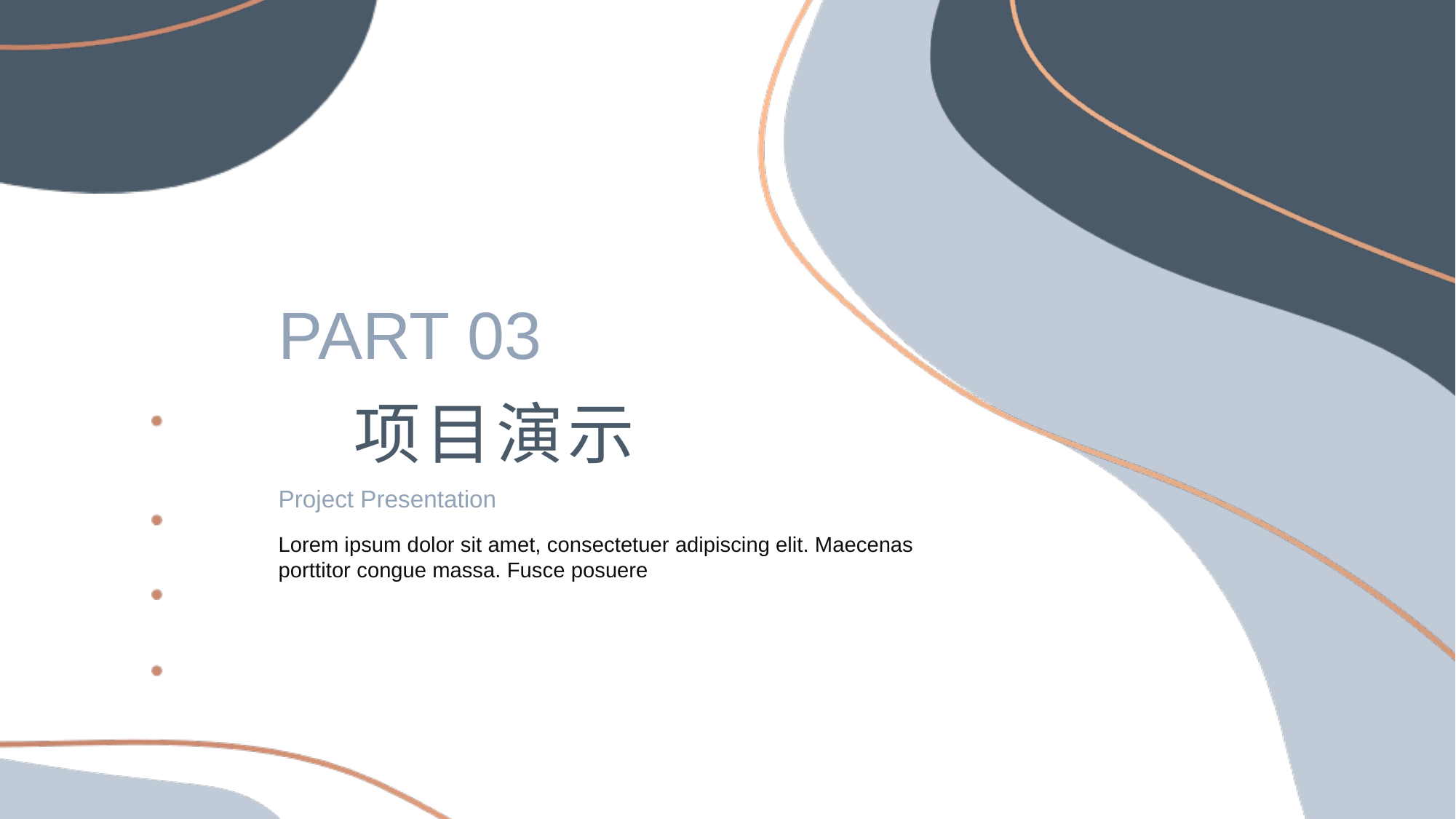

PART 03
项目演示
Project Presentation
Lorem ipsum dolor sit amet, consectetuer adipiscing elit. Maecenas porttitor congue massa. Fusce posuere